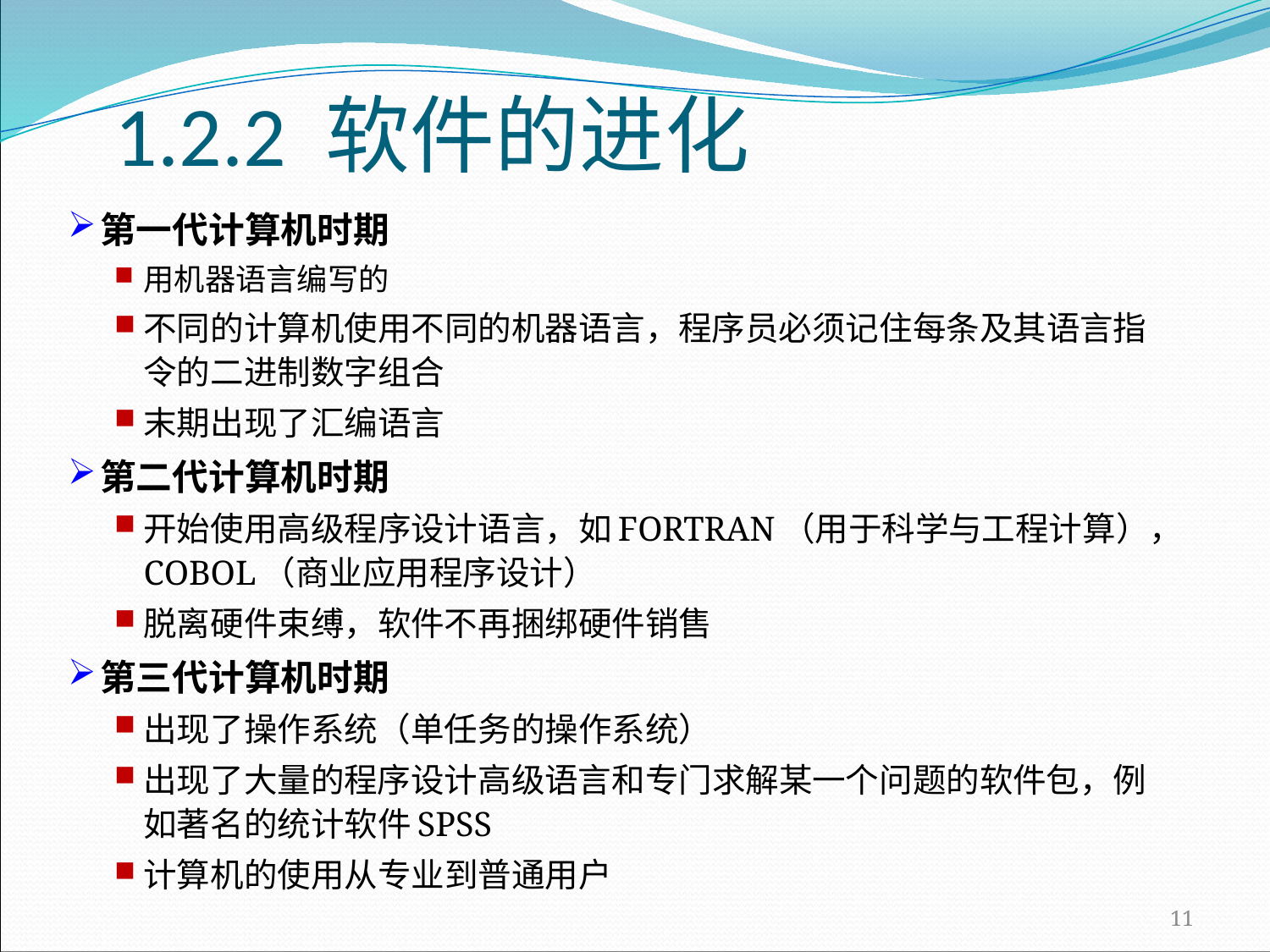

# 1.2.2 软件的进化
第一代计算机时期
用机器语言编写的
不同的计算机使用不同的机器语言，程序员必须记住每条及其语言指令的二进制数字组合
末期出现了汇编语言
第二代计算机时期
开始使用高级程序设计语言，如FORTRAN（用于科学与工程计算），COBOL（商业应用程序设计）
脱离硬件束缚，软件不再捆绑硬件销售
第三代计算机时期
出现了操作系统（单任务的操作系统）
出现了大量的程序设计高级语言和专门求解某一个问题的软件包，例如著名的统计软件SPSS
计算机的使用从专业到普通用户
11